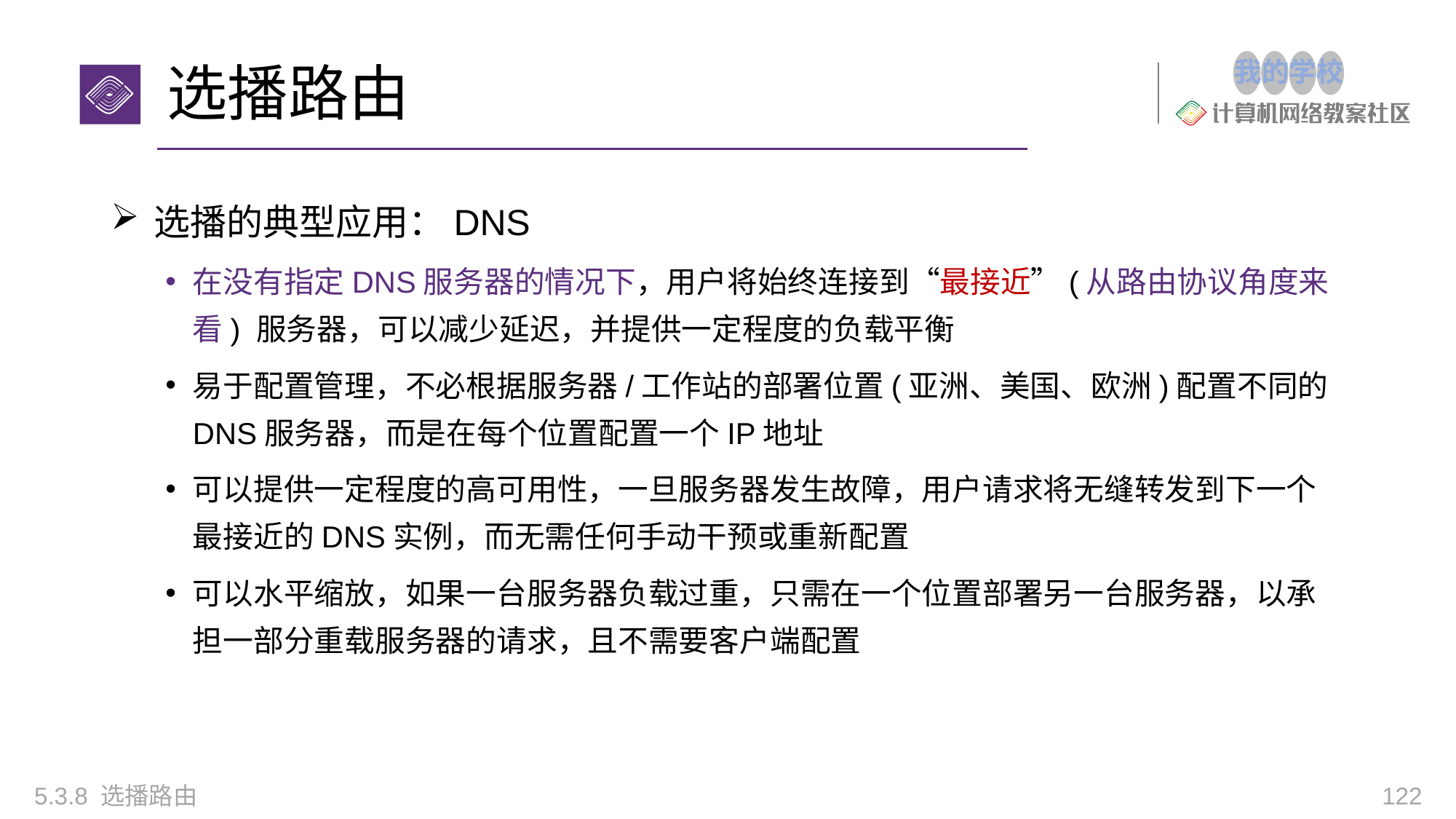

# 选播路由
选播的典型应用：DNS
在没有指定DNS服务器的情况下，用户将始终连接到“最接近”(从路由协议角度来看) 服务器，可以减少延迟，并提供一定程度的负载平衡
易于配置管理，不必根据服务器/工作站的部署位置(亚洲、美国、欧洲)配置不同的DNS服务器，而是在每个位置配置一个IP地址
可以提供一定程度的高可用性，一旦服务器发生故障，用户请求将无缝转发到下一个最接近的DNS实例，而无需任何手动干预或重新配置
可以水平缩放，如果一台服务器负载过重，只需在一个位置部署另一台服务器，以承担一部分重载服务器的请求，且不需要客户端配置
5.3.8 选播路由
122